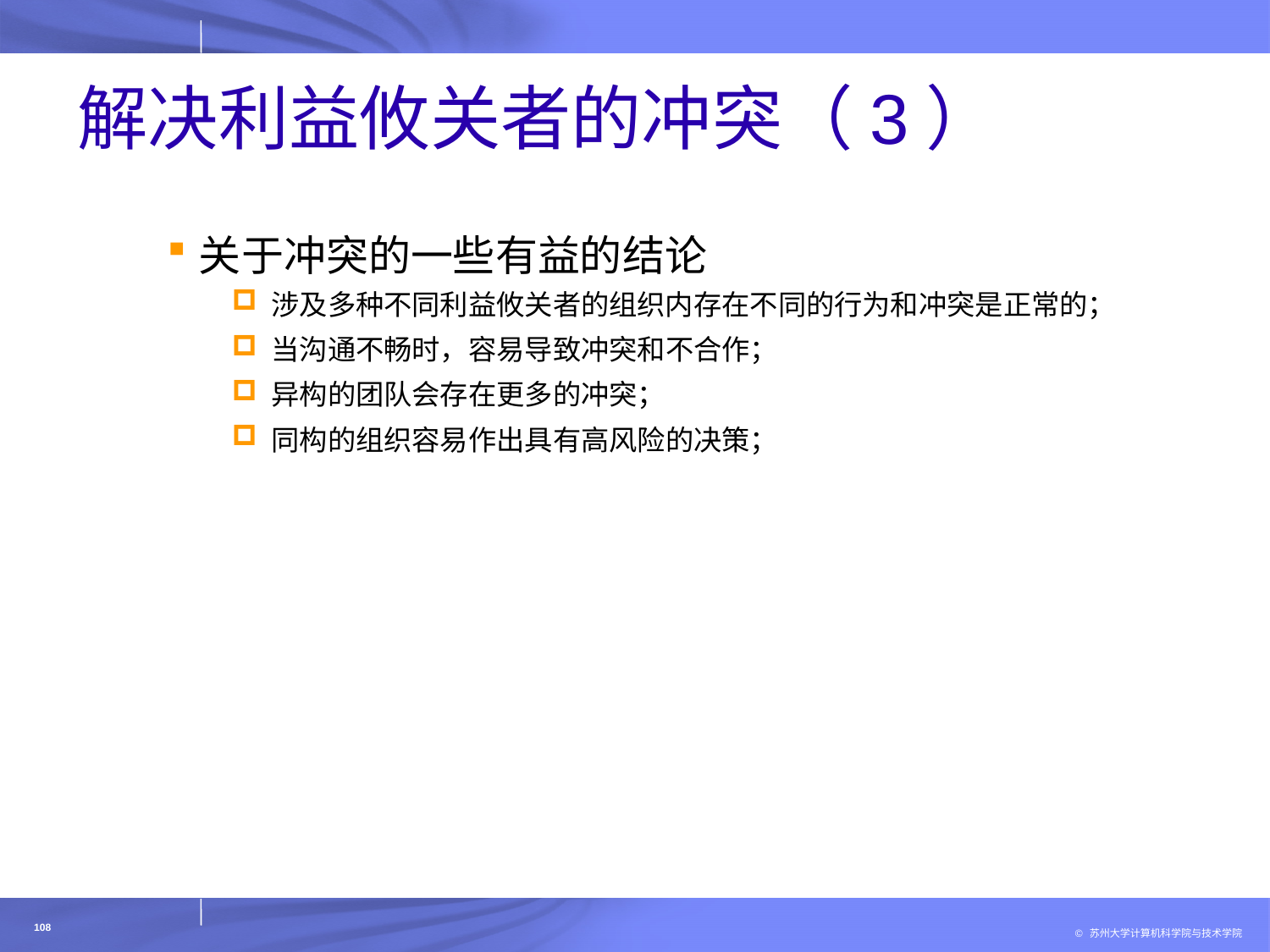

# 解决利益攸关者的冲突（3）
关于冲突的一些有益的结论
涉及多种不同利益攸关者的组织内存在不同的行为和冲突是正常的；
当沟通不畅时，容易导致冲突和不合作；
异构的团队会存在更多的冲突；
同构的组织容易作出具有高风险的决策；

108